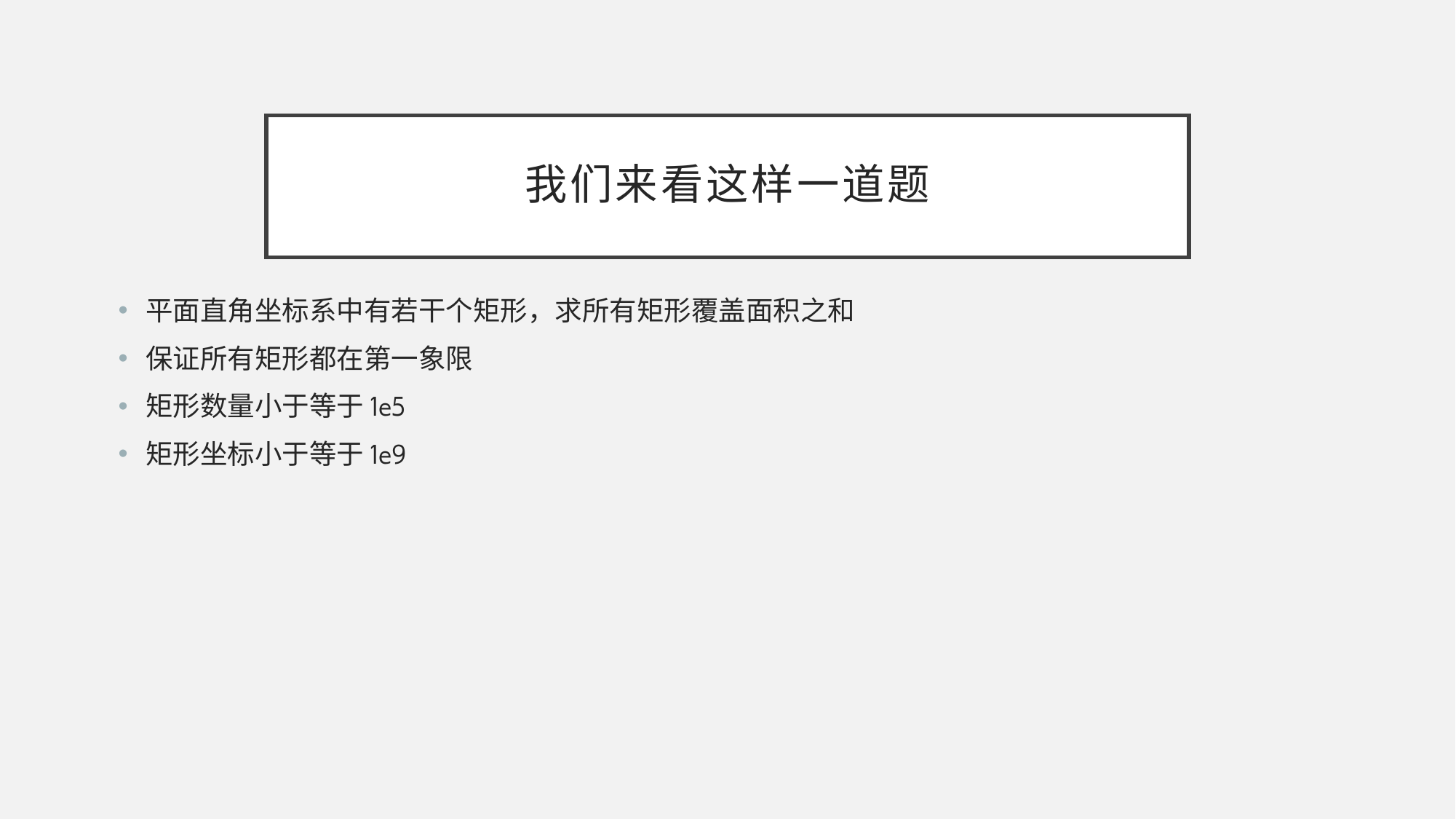

# 我们来看这样一道题
平面直角坐标系中有若干个矩形，求所有矩形覆盖面积之和
保证所有矩形都在第一象限
矩形数量小于等于1e5
矩形坐标小于等于1e9